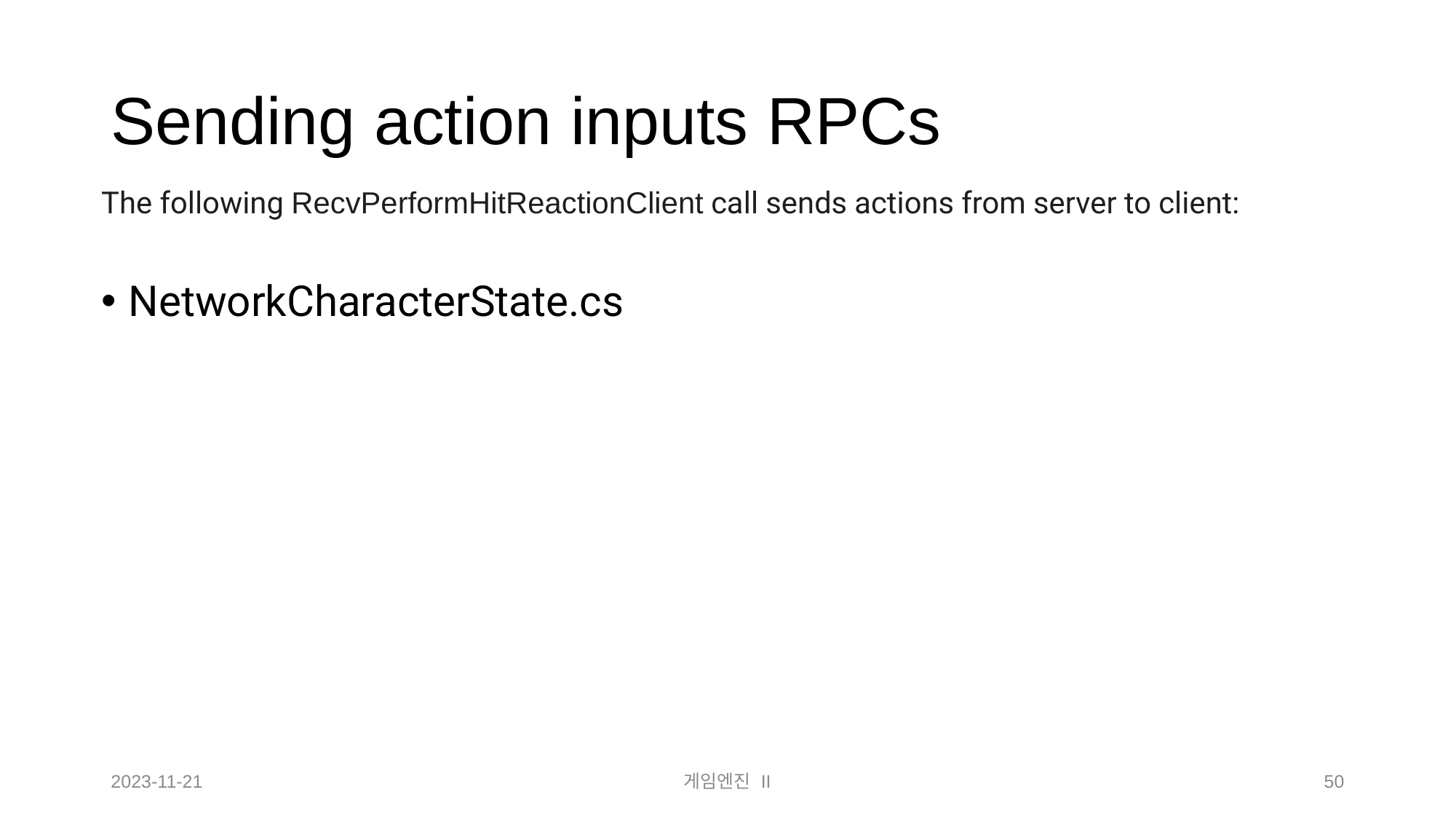

# Sending action inputs RPCs
The following RecvPerformHitReactionClient call sends actions from server to client:
NetworkCharacterState.cs
2023-11-21
게임엔진 II
50